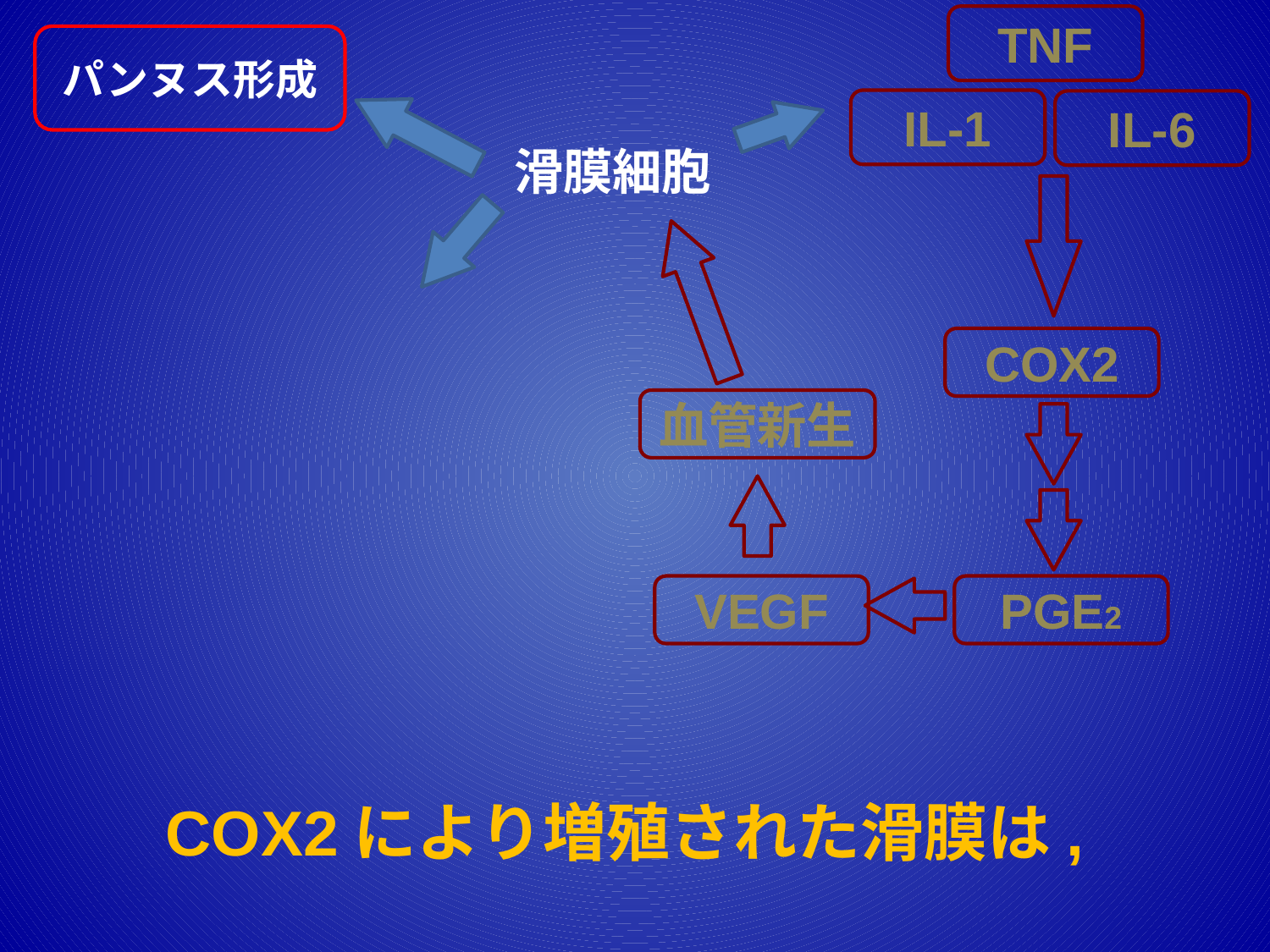

TNF
パンヌス形成

IL-1
IL-6
滑膜細胞

COX2
血管新生

VEGF
PGE2
COX2により増殖された滑膜は,